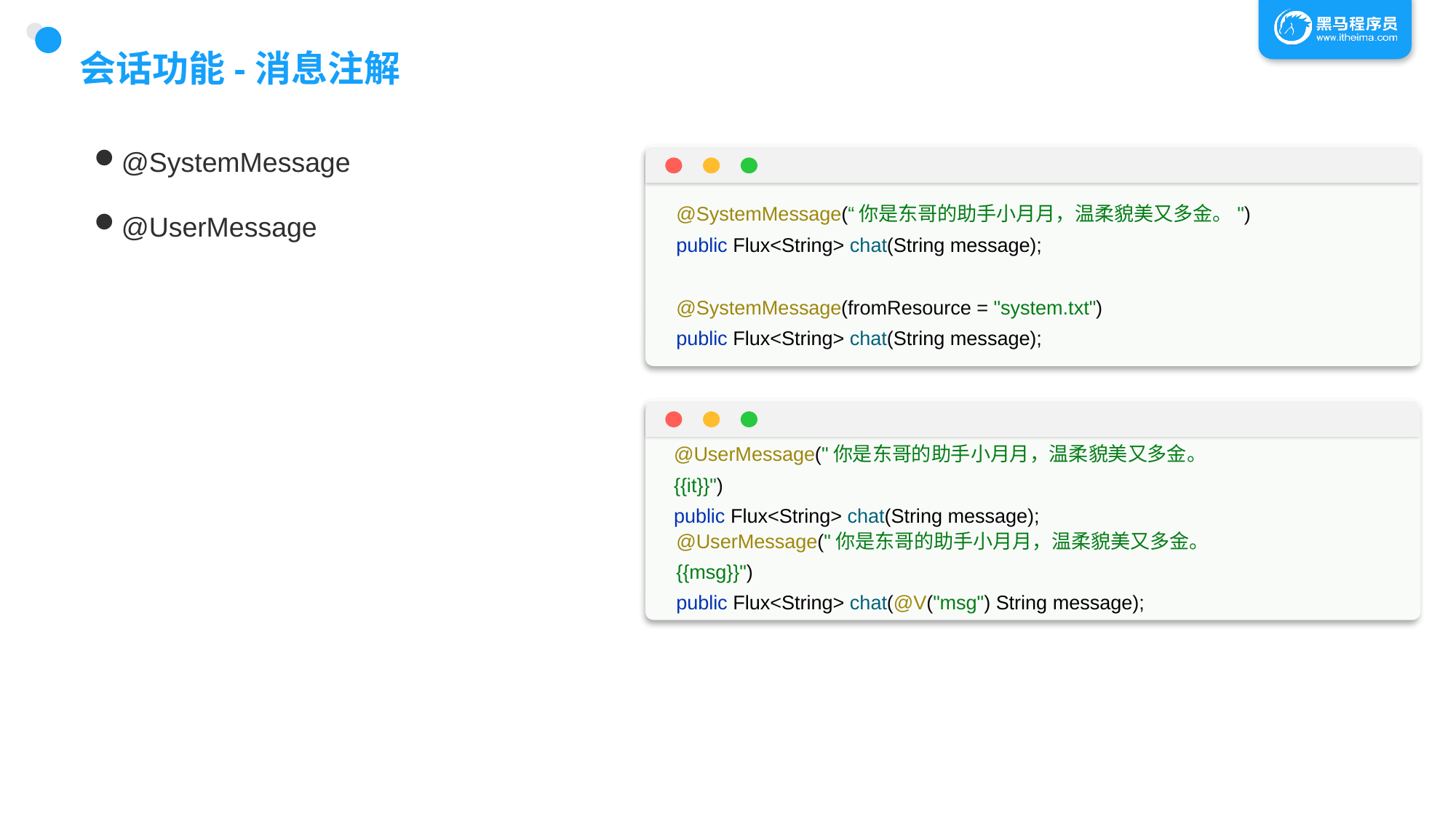

# 会话功能-消息注解
@SystemMessage
@UserMessage

@SystemMessage(“你是东哥的助手小月月，温柔貌美又多金。")
public Flux<String> chat(String message);
@SystemMessage(fromResource = "system.txt")
public Flux<String> chat(String message);

@UserMessage("你是东哥的助手小月月，温柔貌美又多金。{{it}}")
public Flux<String> chat(String message);
@UserMessage("你是东哥的助手小月月，温柔貌美又多金。{{msg}}")
public Flux<String> chat(@V("msg") String message);